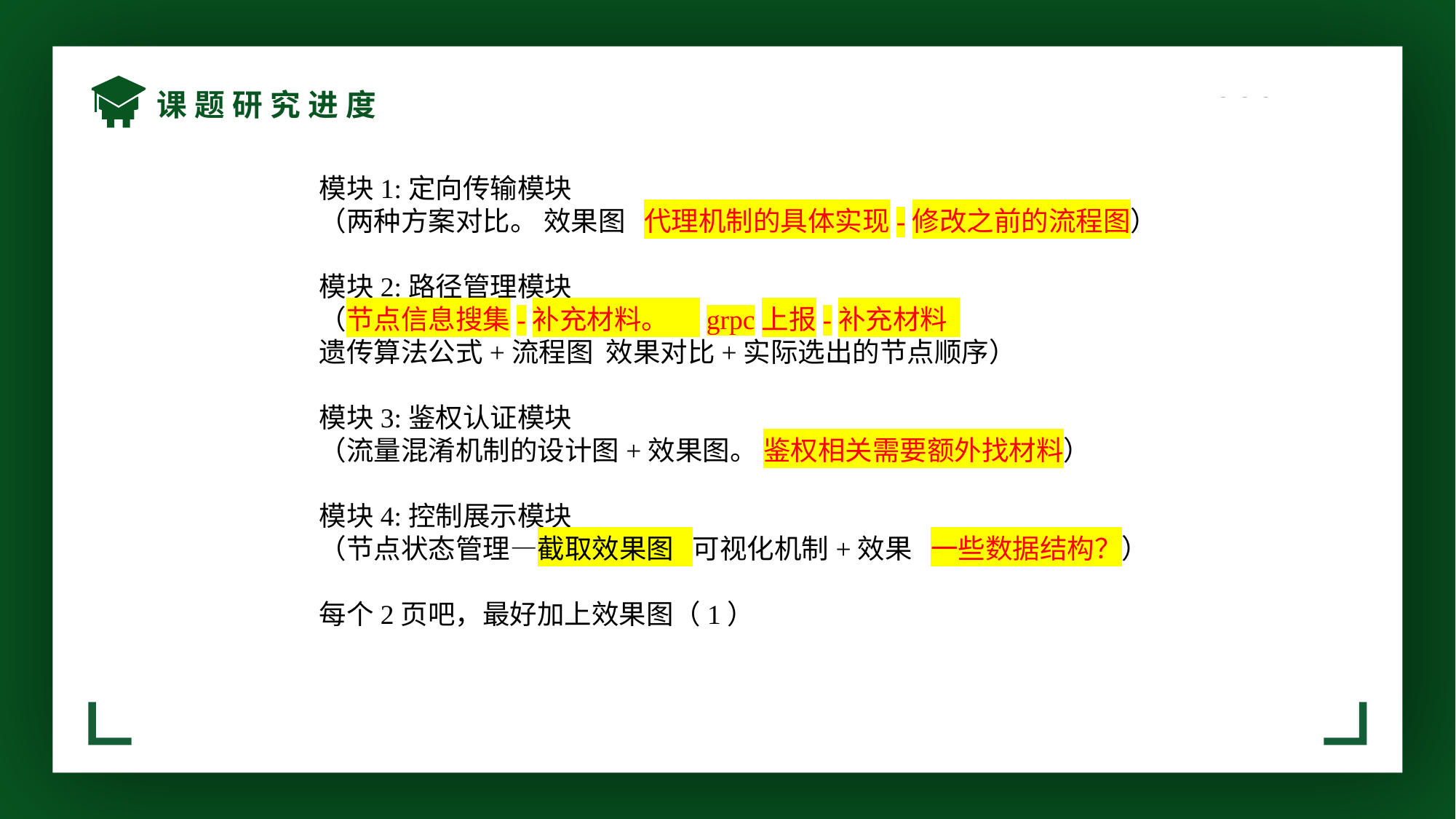

课题研究进度
模块1:定向传输模块
（两种方案对比。 效果图   代理机制的具体实现-修改之前的流程图）
模块2:路径管理模块
（节点信息搜集-补充材料。     grpc上报-补充材料
遗传算法公式+流程图  效果对比+实际选出的节点顺序）
模块3:鉴权认证模块
（流量混淆机制的设计图+效果图。 鉴权相关需要额外找材料）
模块4:控制展示模块
（节点状态管理—截取效果图   可视化机制+效果   一些数据结构？）
每个2页吧，最好加上效果图（1）